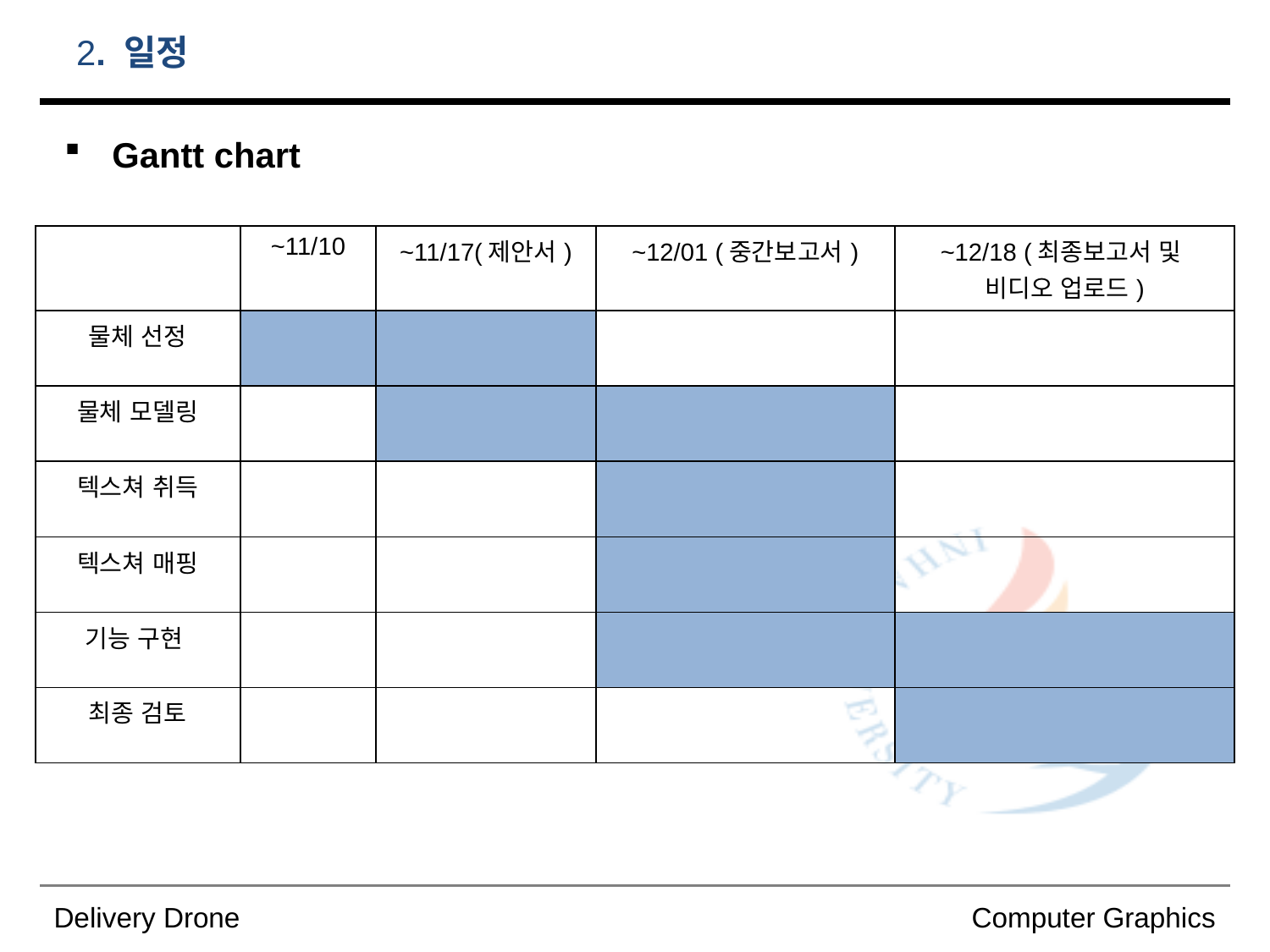

# 2. 일정
Gantt chart

|  | ~11/10 | ~11/17(제안서) | ~12/01 (중간보고서) | ~12/18 (최종보고서 및 비디오 업로드) |
| --- | --- | --- | --- | --- |
| 물체 선정 |  |  |  |  |
| 물체 모델링 |  |  |  |  |
| 텍스쳐 취득 |  |  |  |  |
| 텍스쳐 매핑 |  |  |  |  |
| 기능 구현 |  |  |  |  |
| 최종 검토 |  |  |  |  |
6